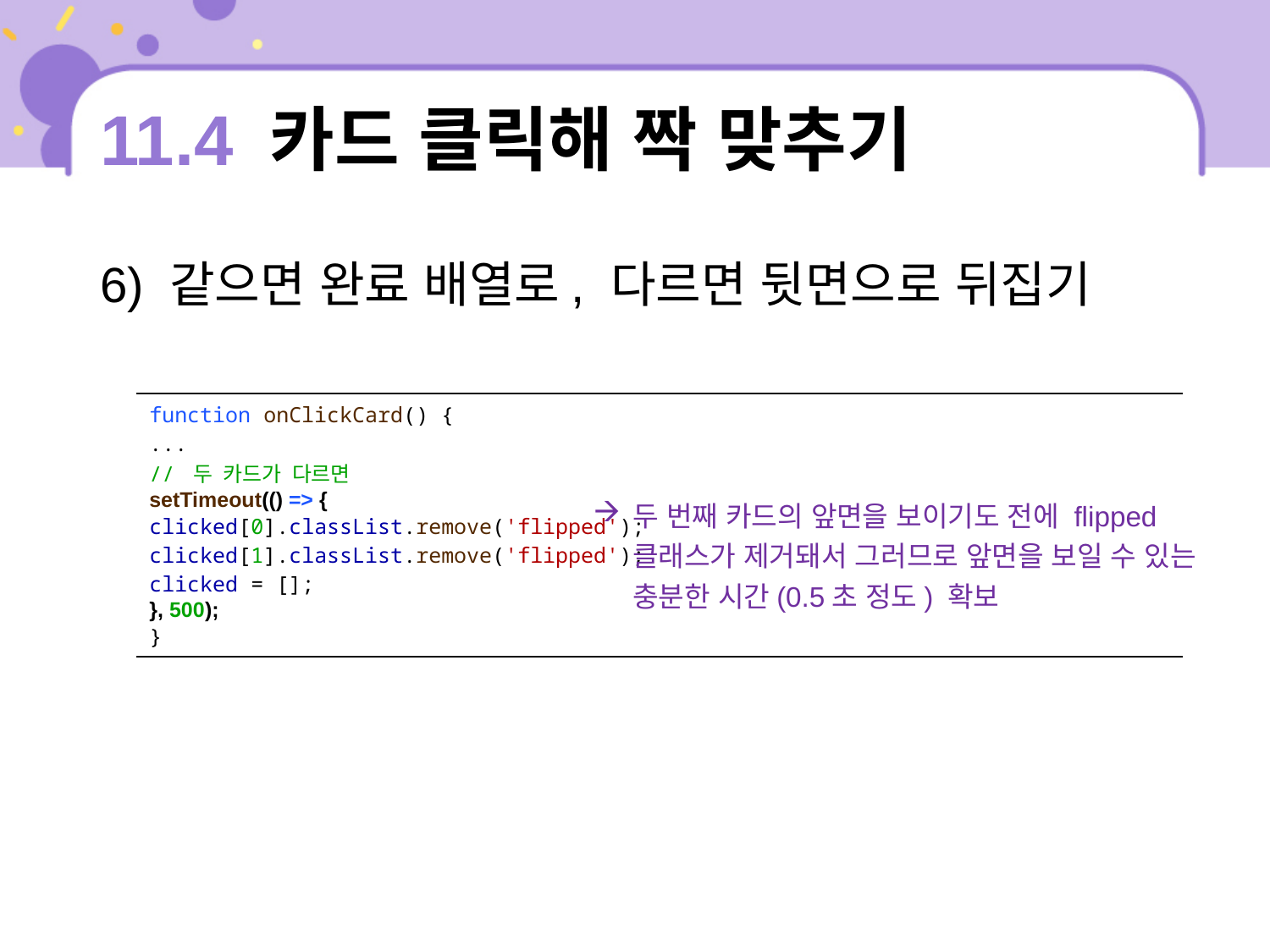

# 11.4 카드 클릭해 짝 맞추기
6) 같으면 완료 배열로, 다르면 뒷면으로 뒤집기
| function onClickCard() { ... // 두 카드가 다르면 setTimeout(() => { clicked[0].classList.remove('flipped'); clicked[1].classList.remove('flipped'); clicked = []; }, 500); } |
| --- |
두 번째 카드의 앞면을 보이기도 전에 flipped 클래스가 제거돼서 그러므로 앞면을 보일 수 있는 충분한 시간(0.5초 정도) 확보